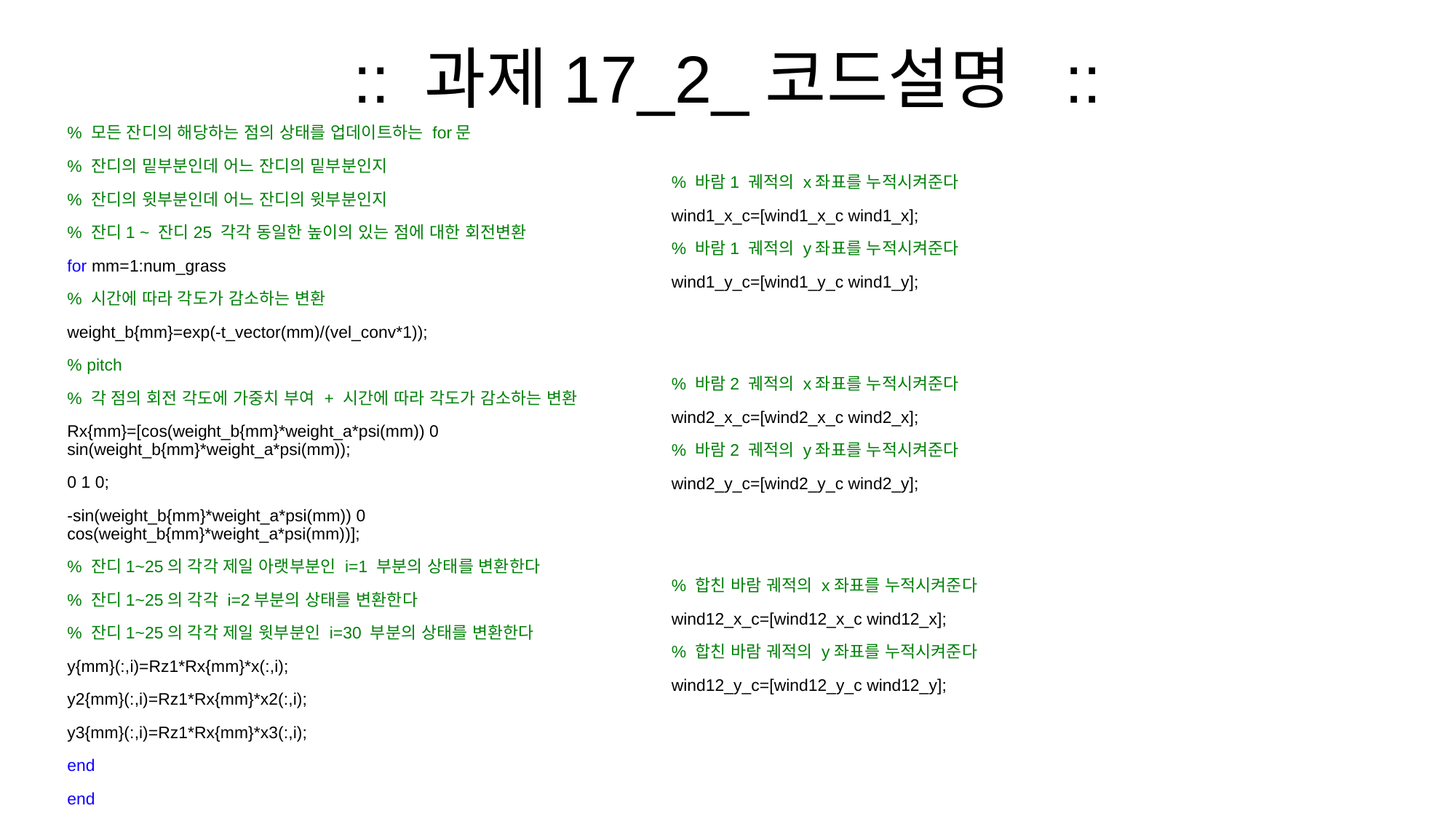

# :: 과제17_2_코드설명  ::
% 모든 잔디의 해당하는 점의 상태를 업데이트하는 for문
% 잔디의 밑부분인데 어느 잔디의 밑부분인지
% 잔디의 윗부분인데 어느 잔디의 윗부분인지
% 잔디1 ~ 잔디25 각각 동일한 높이의 있는 점에 대한 회전변환
for mm=1:num_grass
% 시간에 따라 각도가 감소하는 변환
weight_b{mm}=exp(-t_vector(mm)/(vel_conv*1));
% pitch
% 각 점의 회전 각도에 가중치 부여 + 시간에 따라 각도가 감소하는 변환
Rx{mm}=[cos(weight_b{mm}*weight_a*psi(mm)) 0 sin(weight_b{mm}*weight_a*psi(mm));
0 1 0;
-sin(weight_b{mm}*weight_a*psi(mm)) 0 cos(weight_b{mm}*weight_a*psi(mm))];
% 잔디1~25의 각각 제일 아랫부분인 i=1 부분의 상태를 변환한다
% 잔디1~25의 각각 i=2부분의 상태를 변환한다
% 잔디1~25의 각각 제일 윗부분인 i=30 부분의 상태를 변환한다
y{mm}(:,i)=Rz1*Rx{mm}*x(:,i);
y2{mm}(:,i)=Rz1*Rx{mm}*x2(:,i);
y3{mm}(:,i)=Rz1*Rx{mm}*x3(:,i);
end
end

% 바람1 궤적의 x좌표를 누적시켜준다
wind1_x_c=[wind1_x_c wind1_x];
% 바람1 궤적의 y좌표를 누적시켜준다
wind1_y_c=[wind1_y_c wind1_y];

% 바람2 궤적의 x좌표를 누적시켜준다
wind2_x_c=[wind2_x_c wind2_x];
% 바람2 궤적의 y좌표를 누적시켜준다
wind2_y_c=[wind2_y_c wind2_y];

% 합친 바람 궤적의 x좌표를 누적시켜준다
wind12_x_c=[wind12_x_c wind12_x];
% 합친 바람 궤적의 y좌표를 누적시켜준다
wind12_y_c=[wind12_y_c wind12_y];